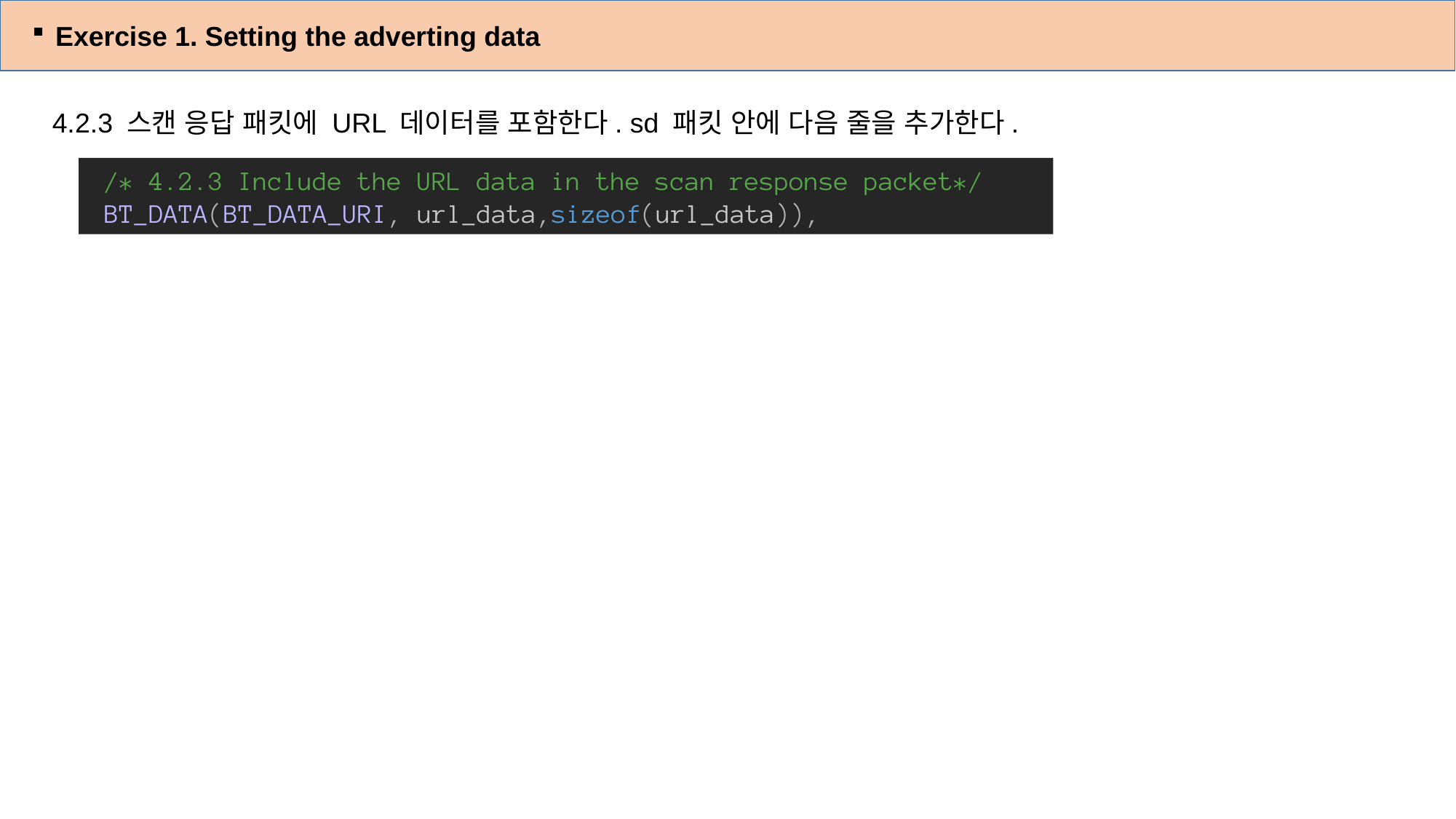

Exercise 1. Setting the adverting data
4.2.3 스캔 응답 패킷에 URL 데이터를 포함한다. sd 패킷 안에 다음 줄을 추가한다.
 /* 4.2.3 Include the URL data in the scan response packet*/
 BT_DATA(BT_DATA_URI, url_data,sizeof(url_data)),